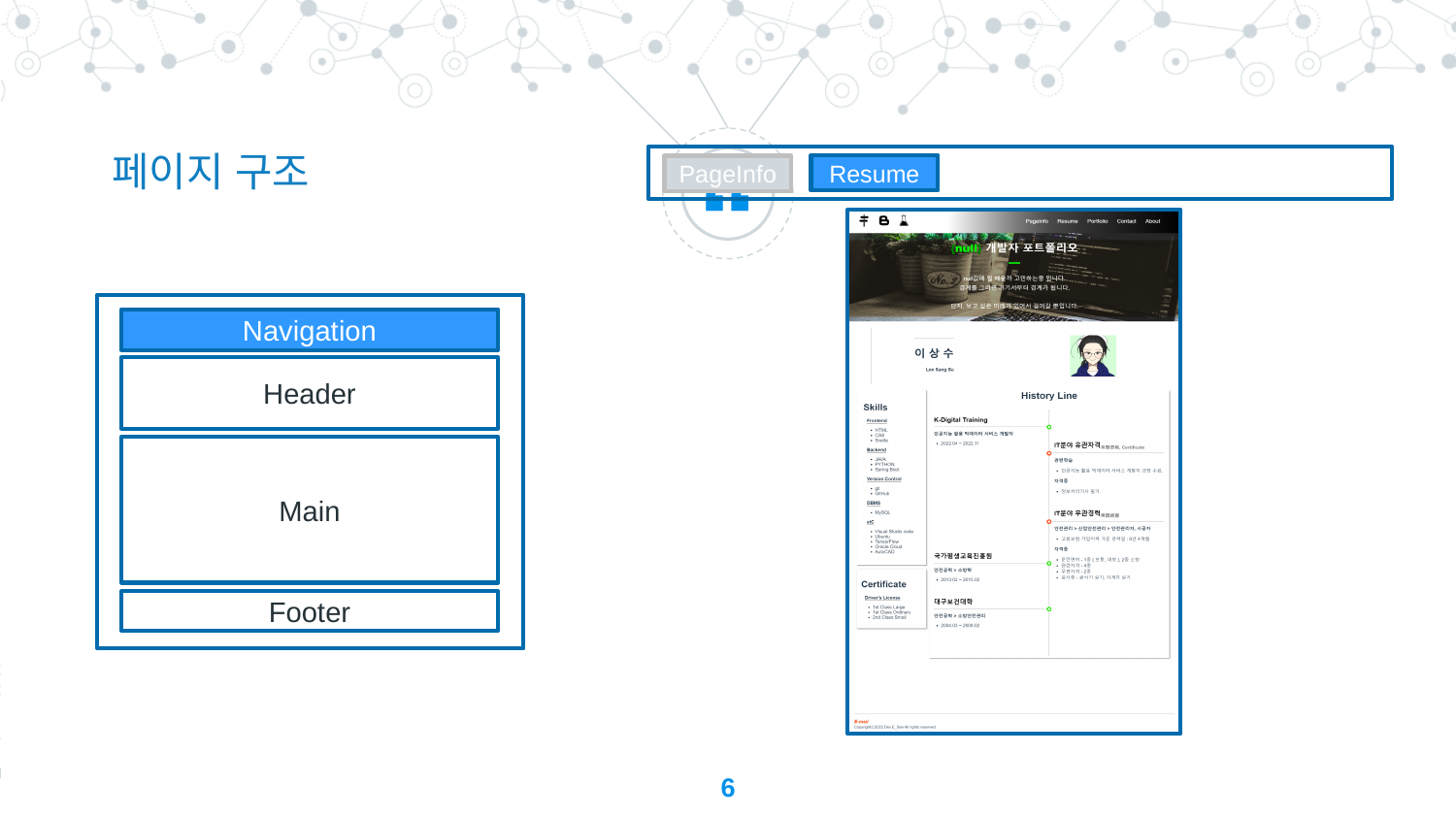

페이지 구조

Resume
PageInfo

Navigation
Header
Main
Footer
6